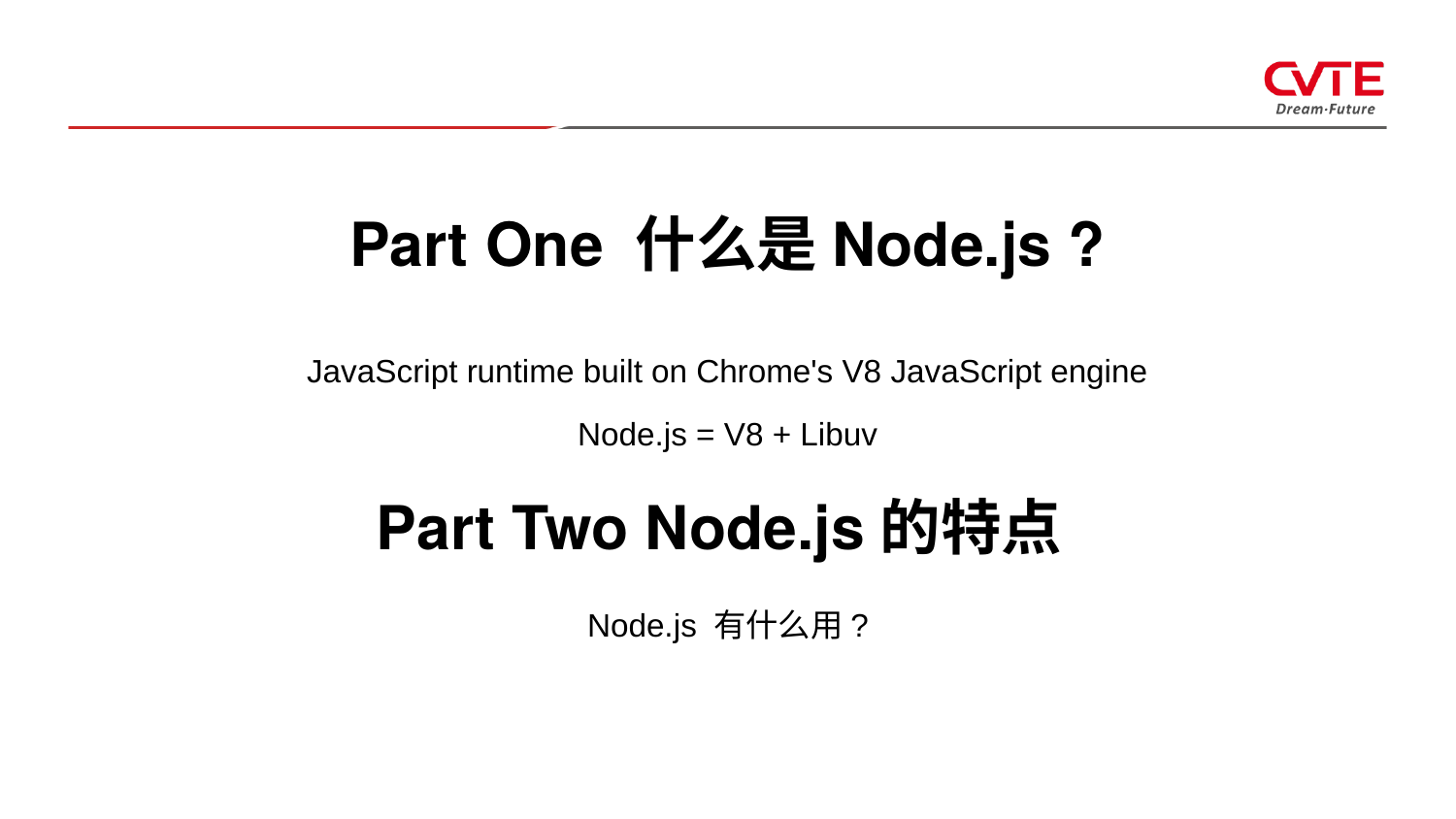

Part One 什么是Node.js ?
JavaScript runtime built on Chrome's V8 JavaScript engine
Node.js = V8 + Libuv
Part Two Node.js的特点
Node.js 有什么用?